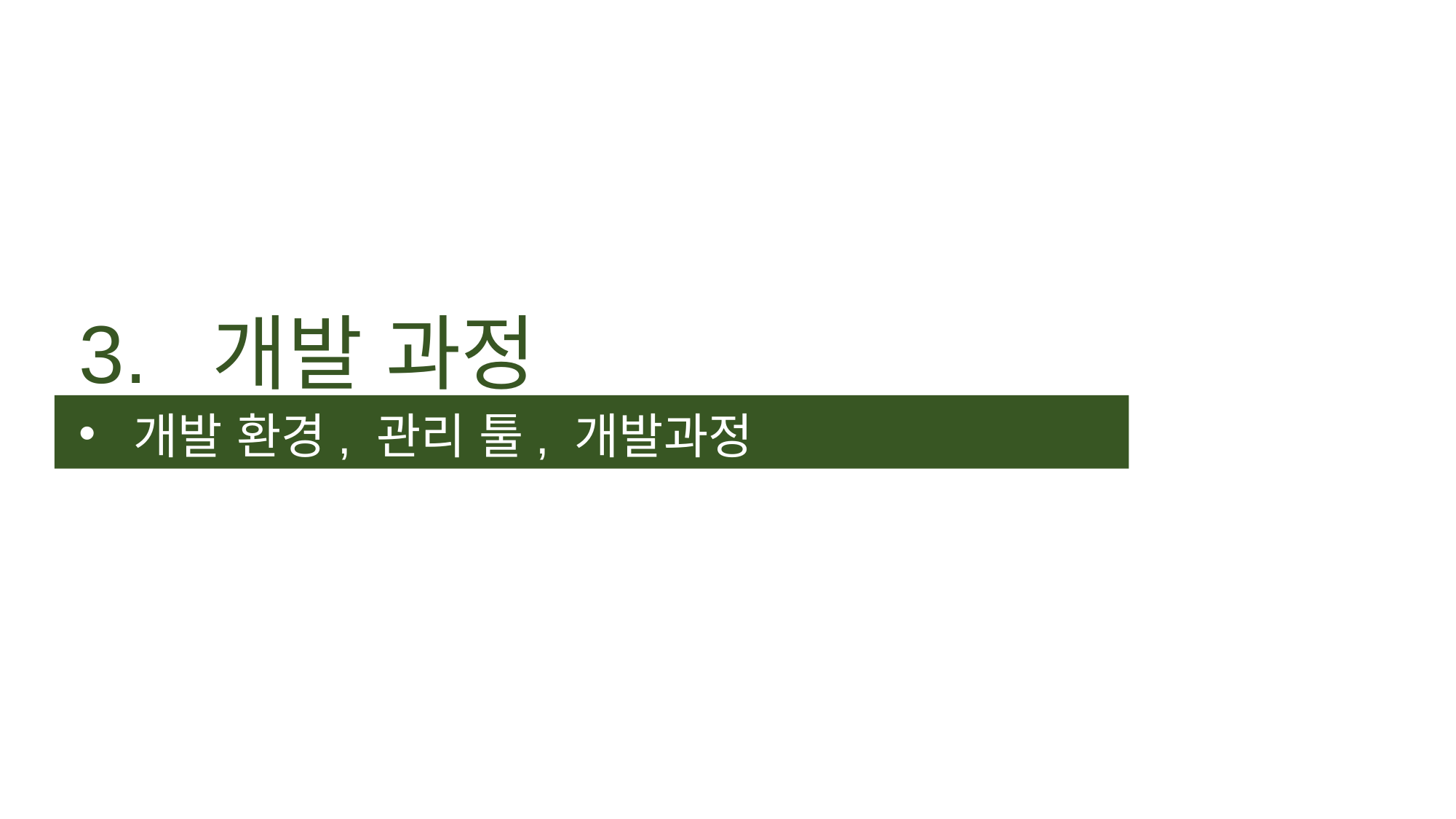

3.  개발 과정
개발 환경, 관리 툴, 개발과정